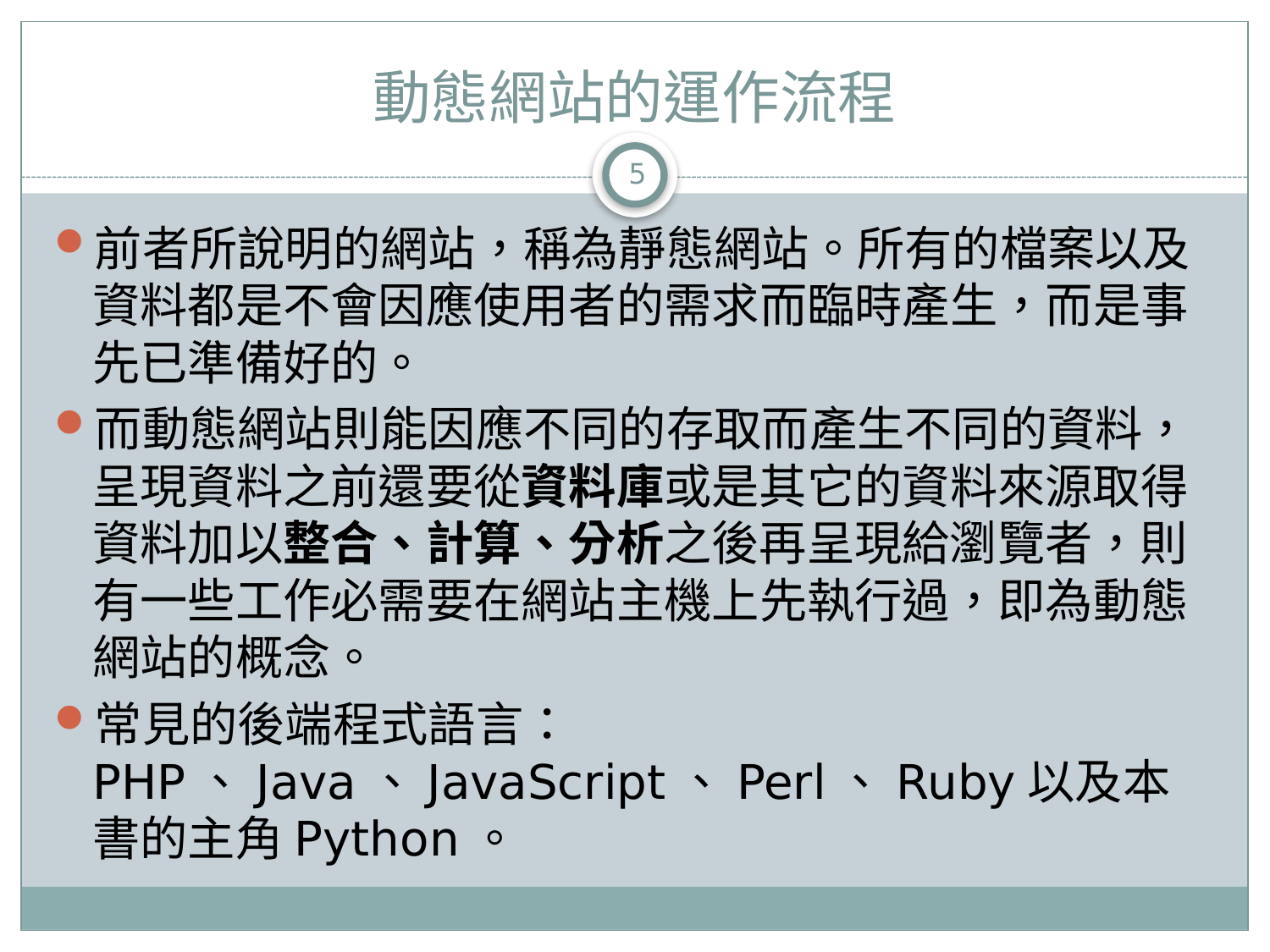

# 動態網站的運作流程
5
前者所說明的網站，稱為靜態網站。所有的檔案以及資料都是不會因應使用者的需求而臨時產生，而是事先已準備好的。
而動態網站則能因應不同的存取而產生不同的資料，呈現資料之前還要從資料庫或是其它的資料來源取得資料加以整合、計算、分析之後再呈現給瀏覽者，則有一些工作必需要在網站主機上先執行過，即為動態網站的概念。
常見的後端程式語言：PHP、Java、JavaScript、Perl、Ruby以及本書的主角Python。